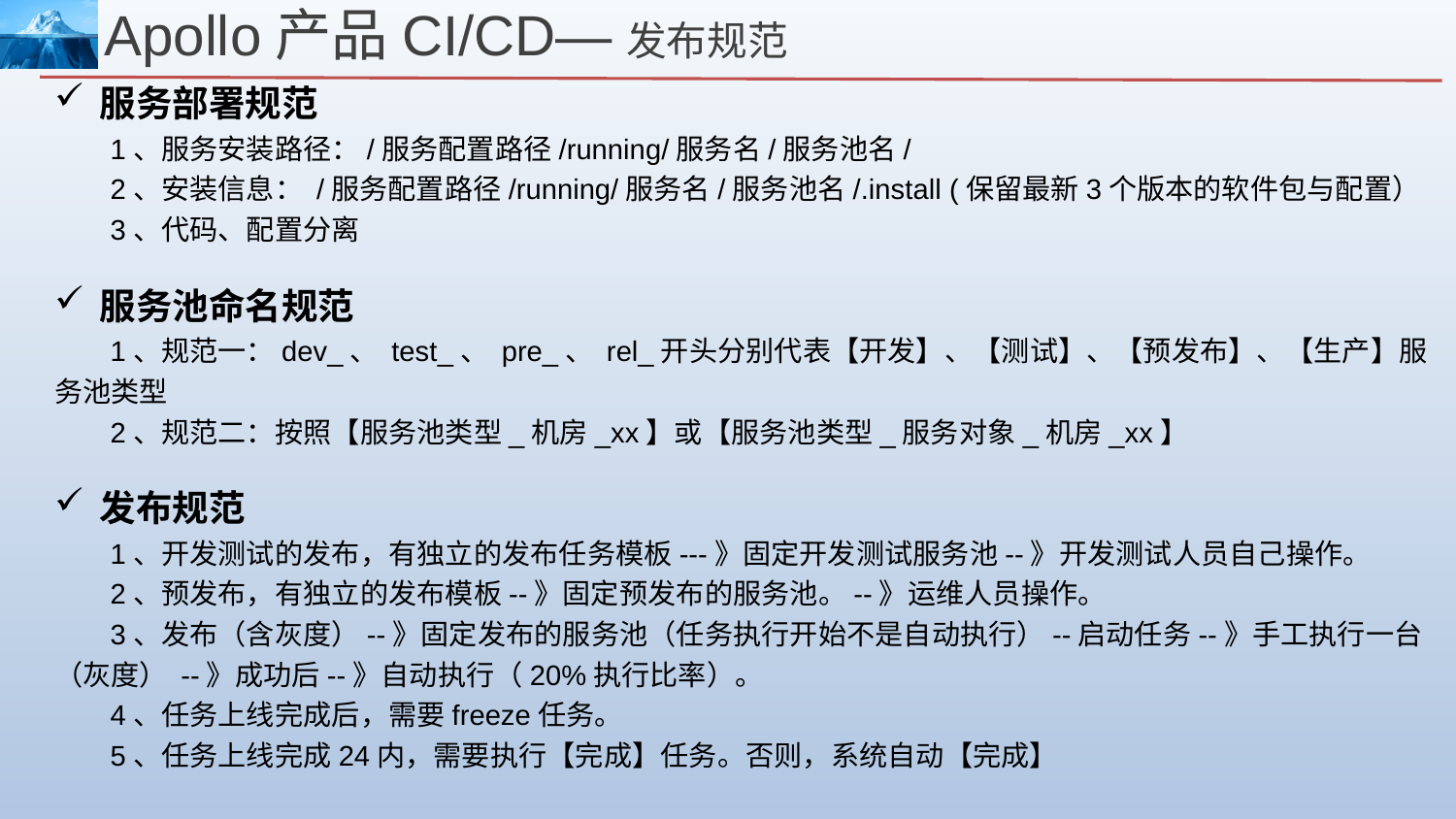

Apollo产品CI/CD—发布规范
服务部署规范
       1、服务安装路径：/服务配置路径/running/服务名/服务池名/
       2、安装信息： /服务配置路径/running/服务名/服务池名/.install (保留最新3个版本的软件包与配置）
       3、代码、配置分离

服务池命名规范
       1、规范一：dev_、 test_、 pre_、 rel_开头分别代表【开发】、【测试】、【预发布】、【生产】服务池类型
       2、规范二：按照【服务池类型_机房_xx】或【服务池类型_服务对象_机房_xx】

发布规范
       1、开发测试的发布，有独立的发布任务模板---》固定开发测试服务池--》开发测试人员自己操作。
       2、预发布，有独立的发布模板--》固定预发布的服务池。--》运维人员操作。
       3、发布（含灰度）--》固定发布的服务池（任务执行开始不是自动执行）--启动任务--》手工执行一台（灰度） --》成功后--》自动执行（20%执行比率）。
       4、任务上线完成后，需要freeze任务。
       5、任务上线完成24内，需要执行【完成】任务。否则，系统自动【完成】